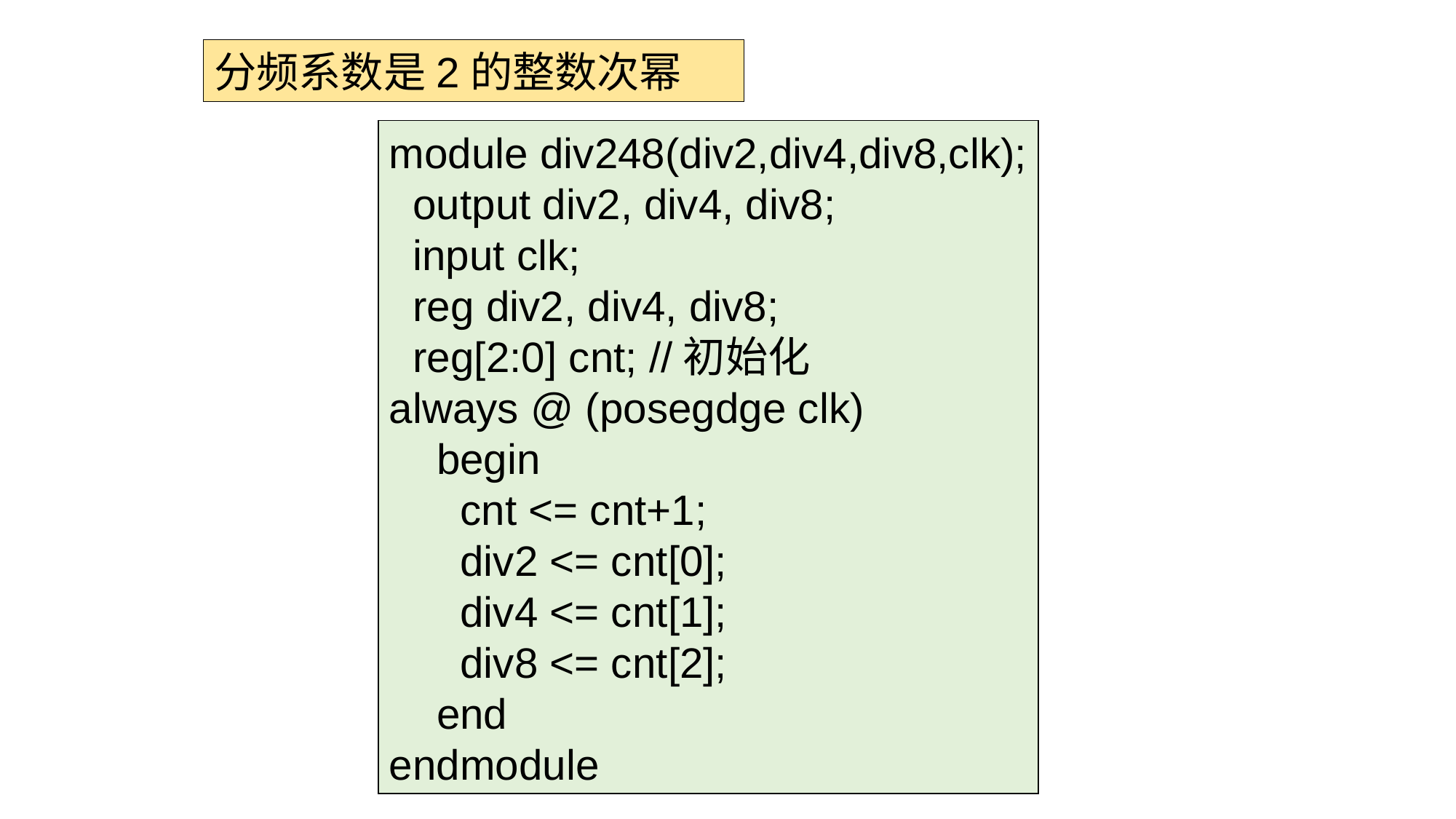

分频系数是2的整数次幂
module div248(div2,div4,div8,clk);
  output div2, div4, div8;
  input clk;
  reg div2, div4, div8;
  reg[2:0] cnt; //初始化
always @ (posegdge clk)
    begin
      cnt <= cnt+1;
      div2 <= cnt[0];
      div4 <= cnt[1];
      div8 <= cnt[2];
    end
endmodule